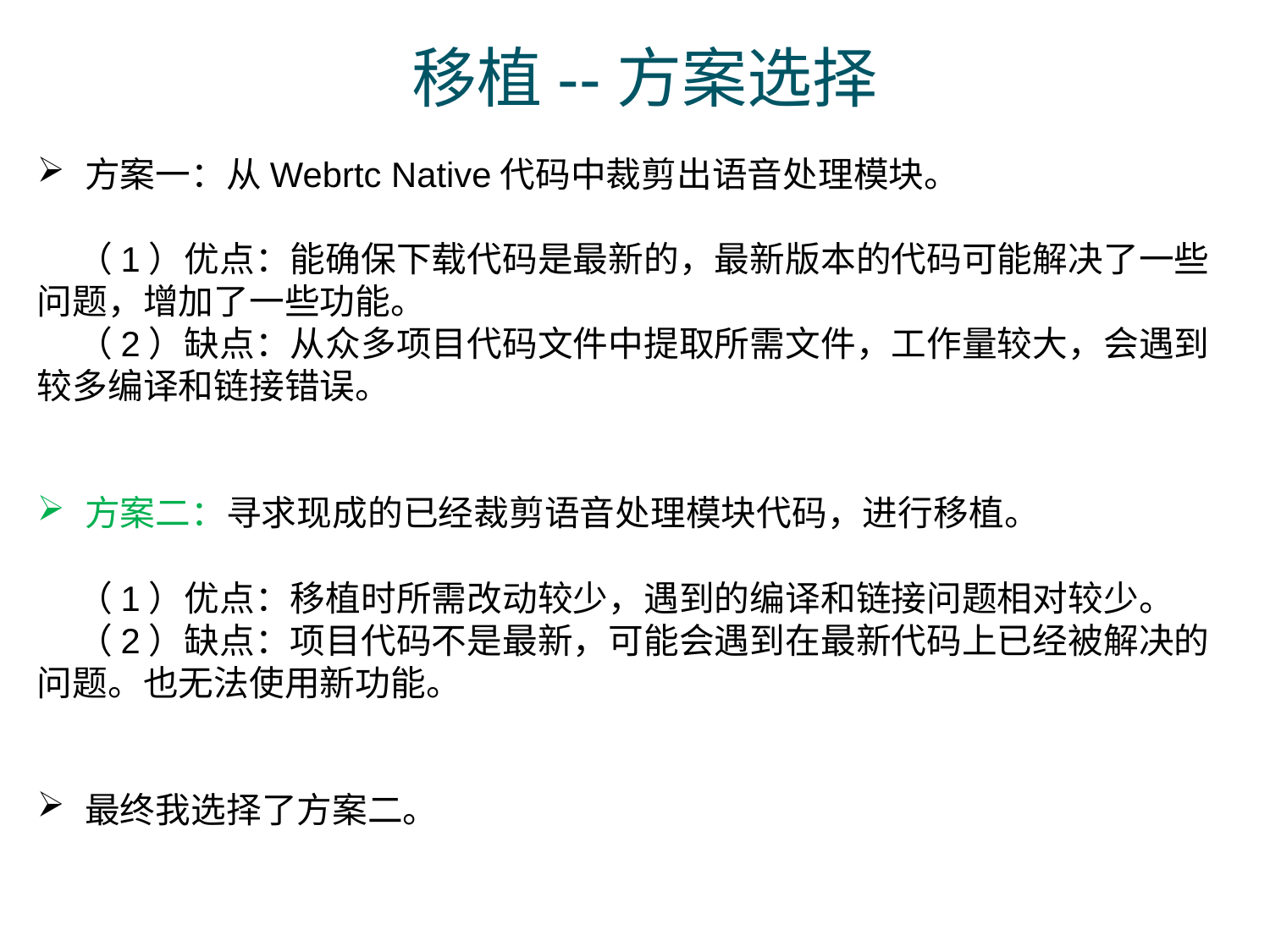

# 移植--方案选择
方案一：从Webrtc Native代码中裁剪出语音处理模块。

    （1）优点：能确保下载代码是最新的，最新版本的代码可能解决了一些问题，增加了一些功能。
    （2）缺点：从众多项目代码文件中提取所需文件，工作量较大，会遇到较多编译和链接错误。

方案二：寻求现成的已经裁剪语音处理模块代码，进行移植。

    （1）优点：移植时所需改动较少，遇到的编译和链接问题相对较少。
    （2）缺点：项目代码不是最新，可能会遇到在最新代码上已经被解决的问题。也无法使用新功能。

最终我选择了方案二。